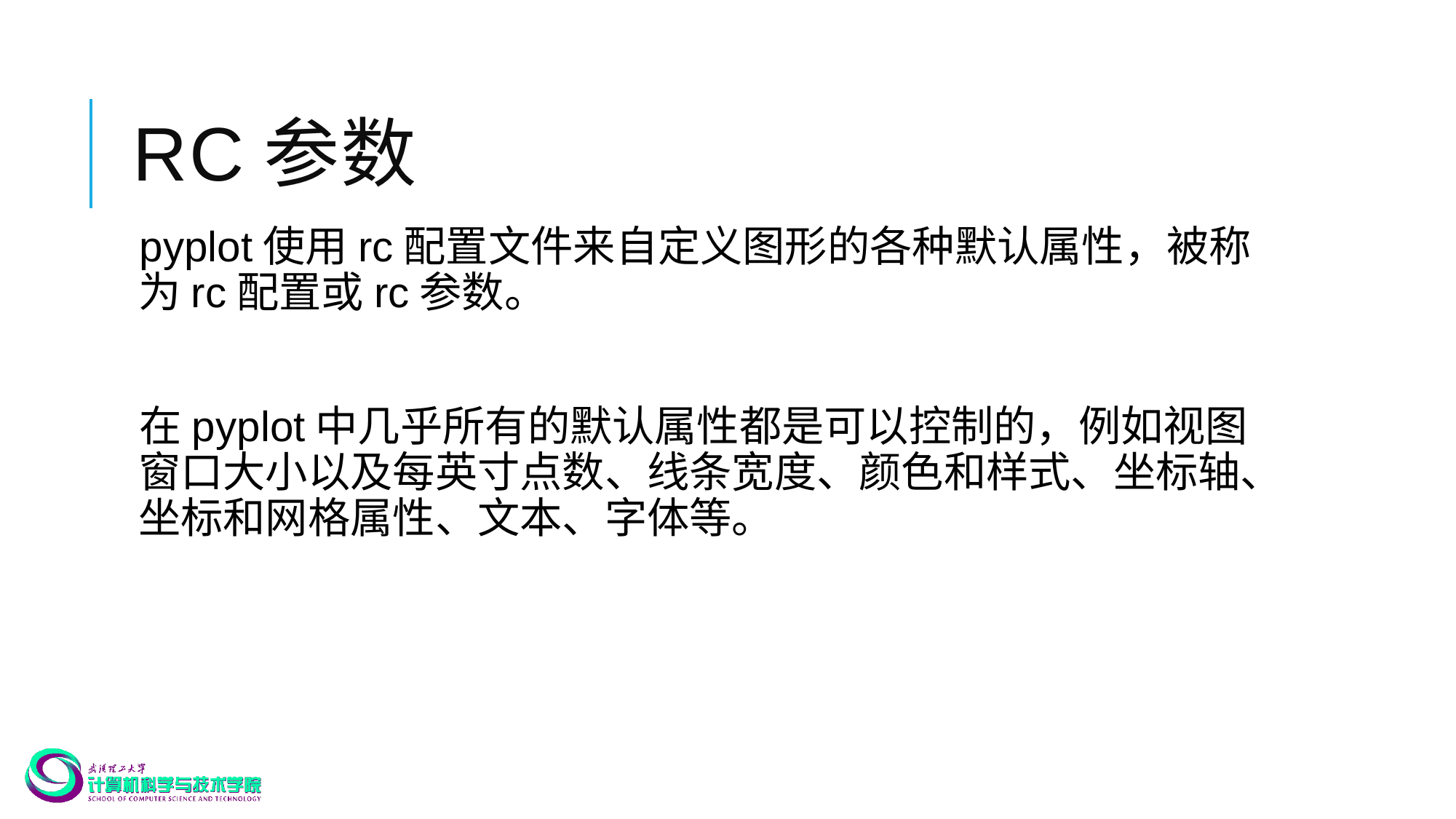

# rc参数
pyplot使用rc配置文件来自定义图形的各种默认属性，被称为rc配置或rc参数。

在pyplot中几乎所有的默认属性都是可以控制的，例如视图窗口大小以及每英寸点数、线条宽度、颜色和样式、坐标轴、坐标和网格属性、文本、字体等。